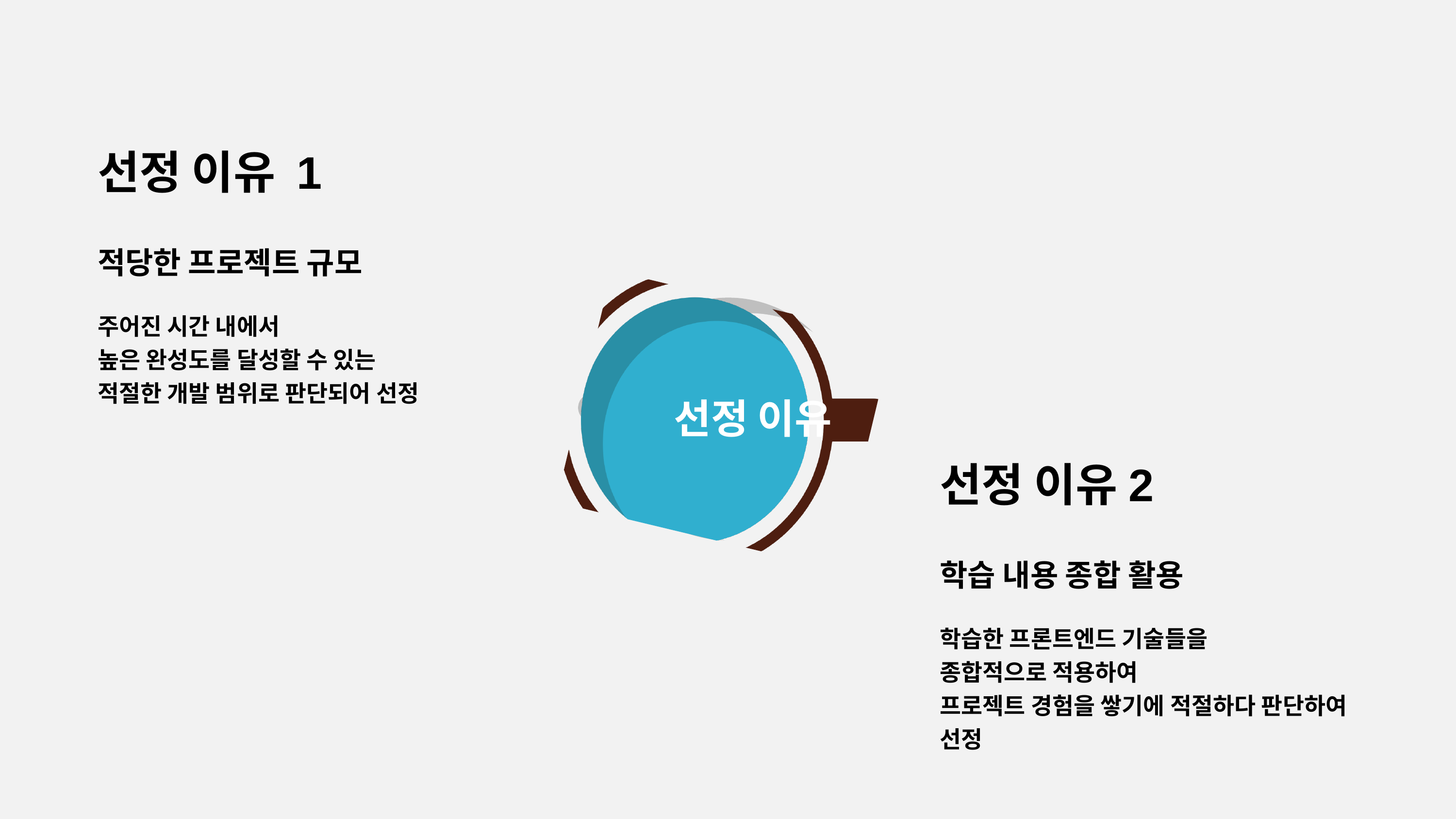

선정 이유 1
적당한 프로젝트 규모

주어진 시간 내에서
높은 완성도를 달성할 수 있는
적절한 개발 범위로 판단되어 선정

선정 이유

선정 이유2
학습 내용 종합 활용

학습한 프론트엔드 기술들을
종합적으로 적용하여
프로젝트 경험을 쌓기에 적절하다 판단하여
선정